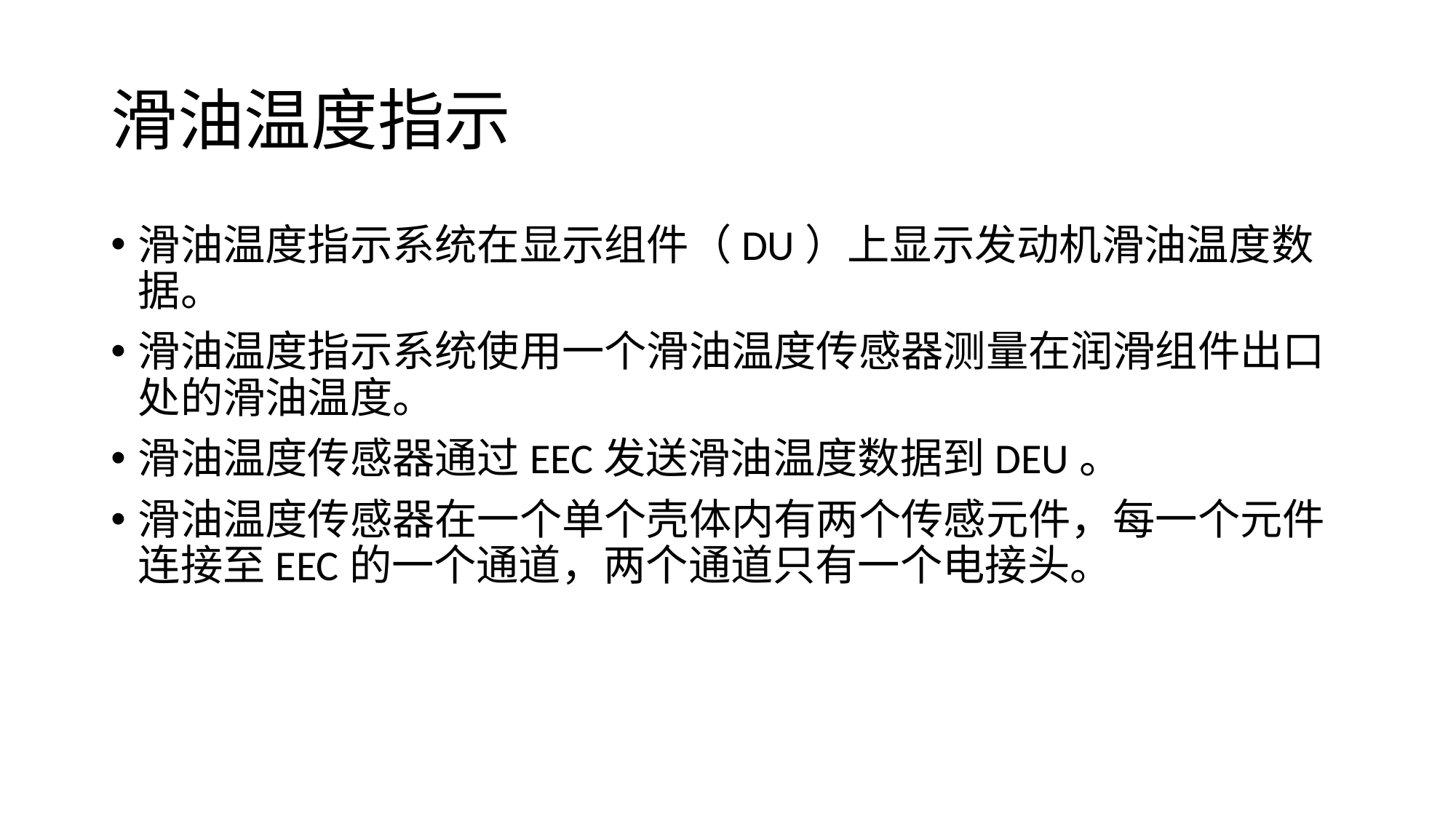

# 滑油温度指示
滑油温度指示系统在显示组件（DU）上显示发动机滑油温度数据。
滑油温度指示系统使用一个滑油温度传感器测量在润滑组件出口处的滑油温度。
滑油温度传感器通过EEC发送滑油温度数据到DEU。
滑油温度传感器在一个单个壳体内有两个传感元件，每一个元件连接至EEC的一个通道，两个通道只有一个电接头。